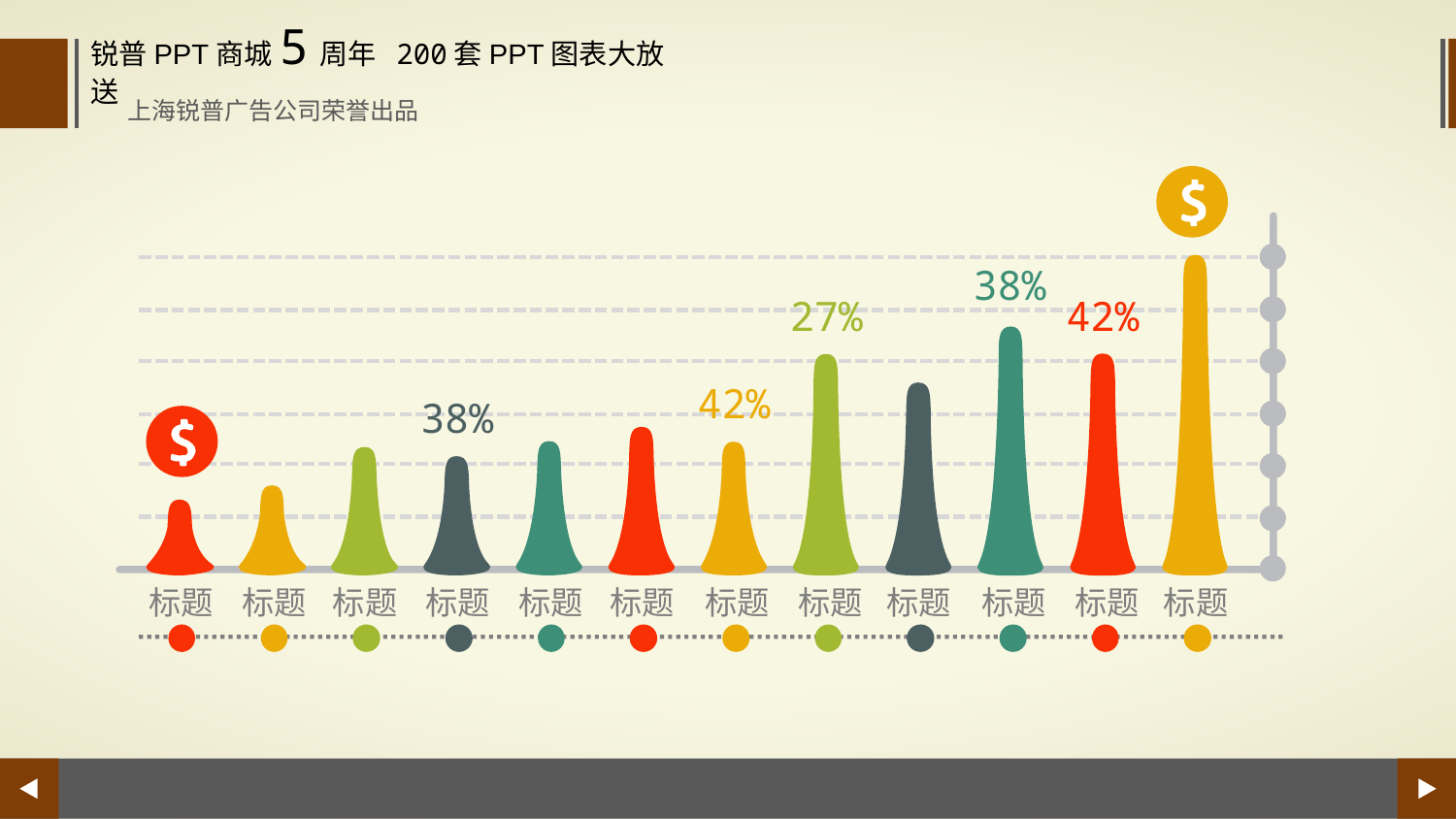

锐普PPT商城5周年  200套PPT图表大放送

上海锐普广告公司荣誉出品

38%

27%
42%

42%

38%

标题
标题
标题
标题
标题
标题
标题
标题
标题
标题
标题
标题